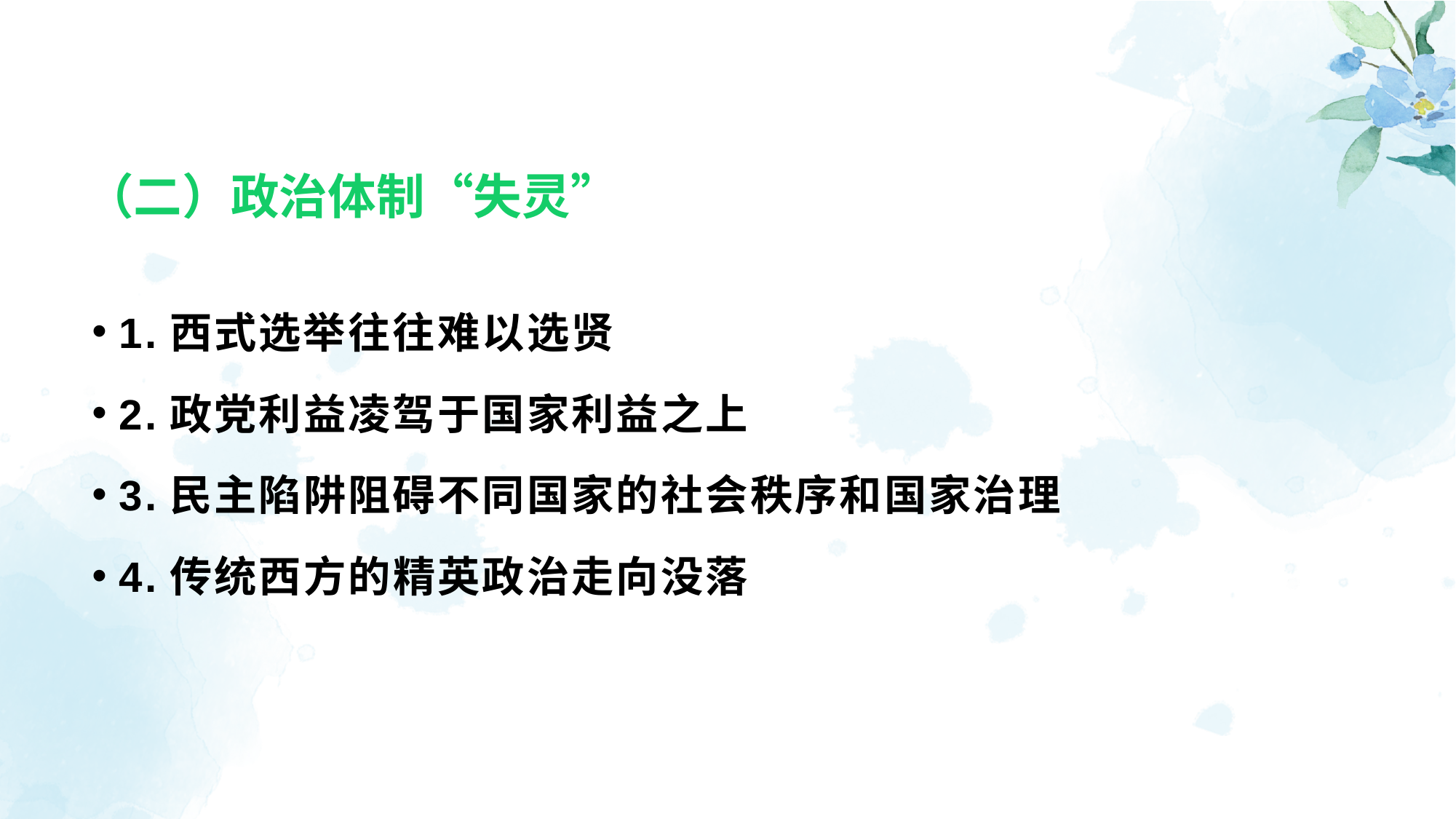

# （二）政治体制“失灵”
1.西式选举往往难以选贤
2.政党利益凌驾于国家利益之上
3.民主陷阱阻碍不同国家的社会秩序和国家治理
4.传统西方的精英政治走向没落